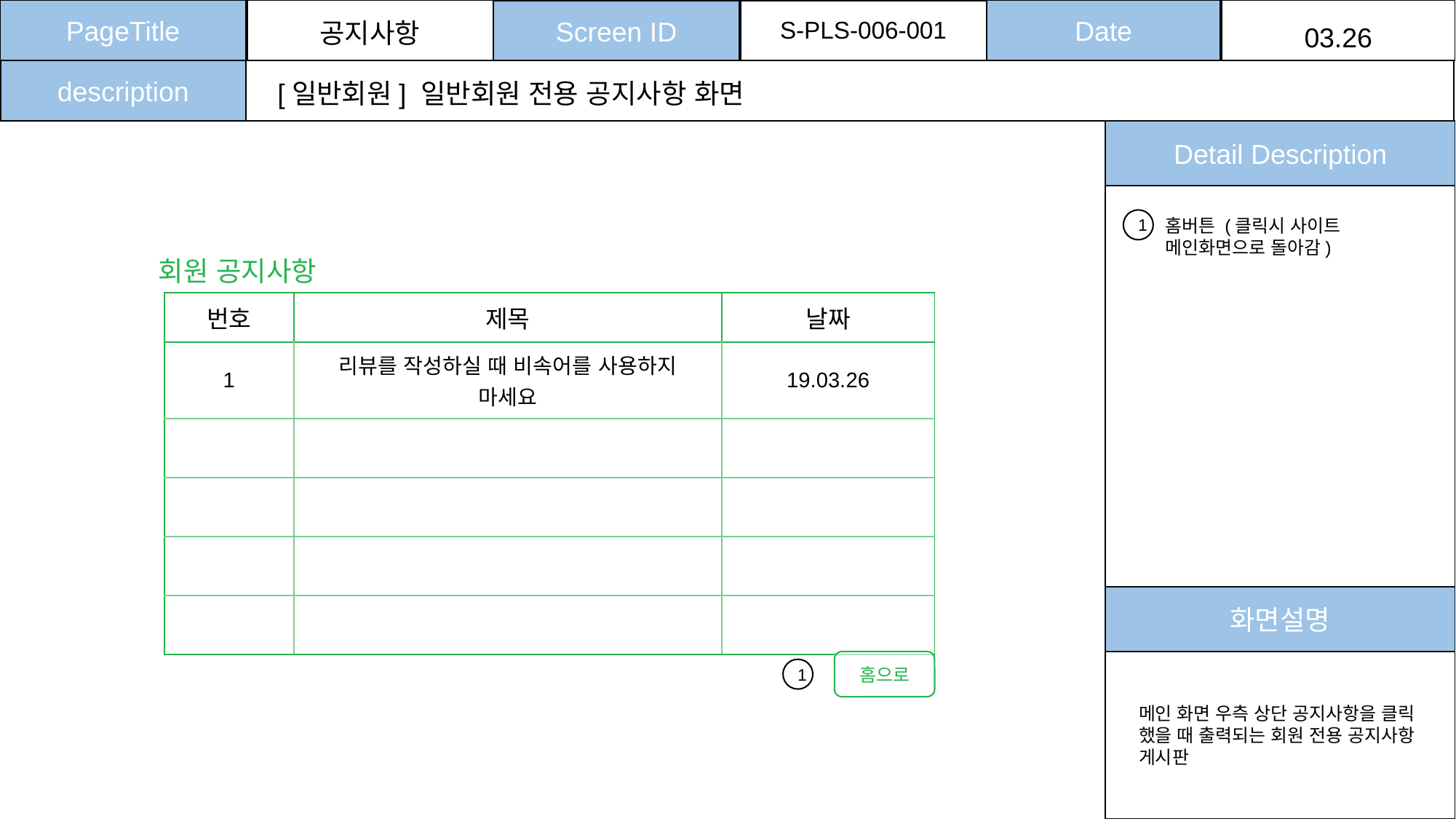

PageTitle

Date

Screen ID

S-PLS-006-001
공지사항
03.26
description

[일반회원] 일반회원 전용 공지사항 화면

Detail Description
홈버튼 (클릭시 사이트 메인화면으로 돌아감)
1
회원 공지사항
| 번호 | 제목 | 날짜 |
| --- | --- | --- |
| 1 | 리뷰를 작성하실 때 비속어를 사용하지 마세요 | 19.03.26 |
|  |  |  |
|  |  |  |
|  |  |  |
|  |  |  |
화면설명
홈으로
1
메인 화면 우측 상단 공지사항을 클릭 했을 때 출력되는 회원 전용 공지사항 게시판